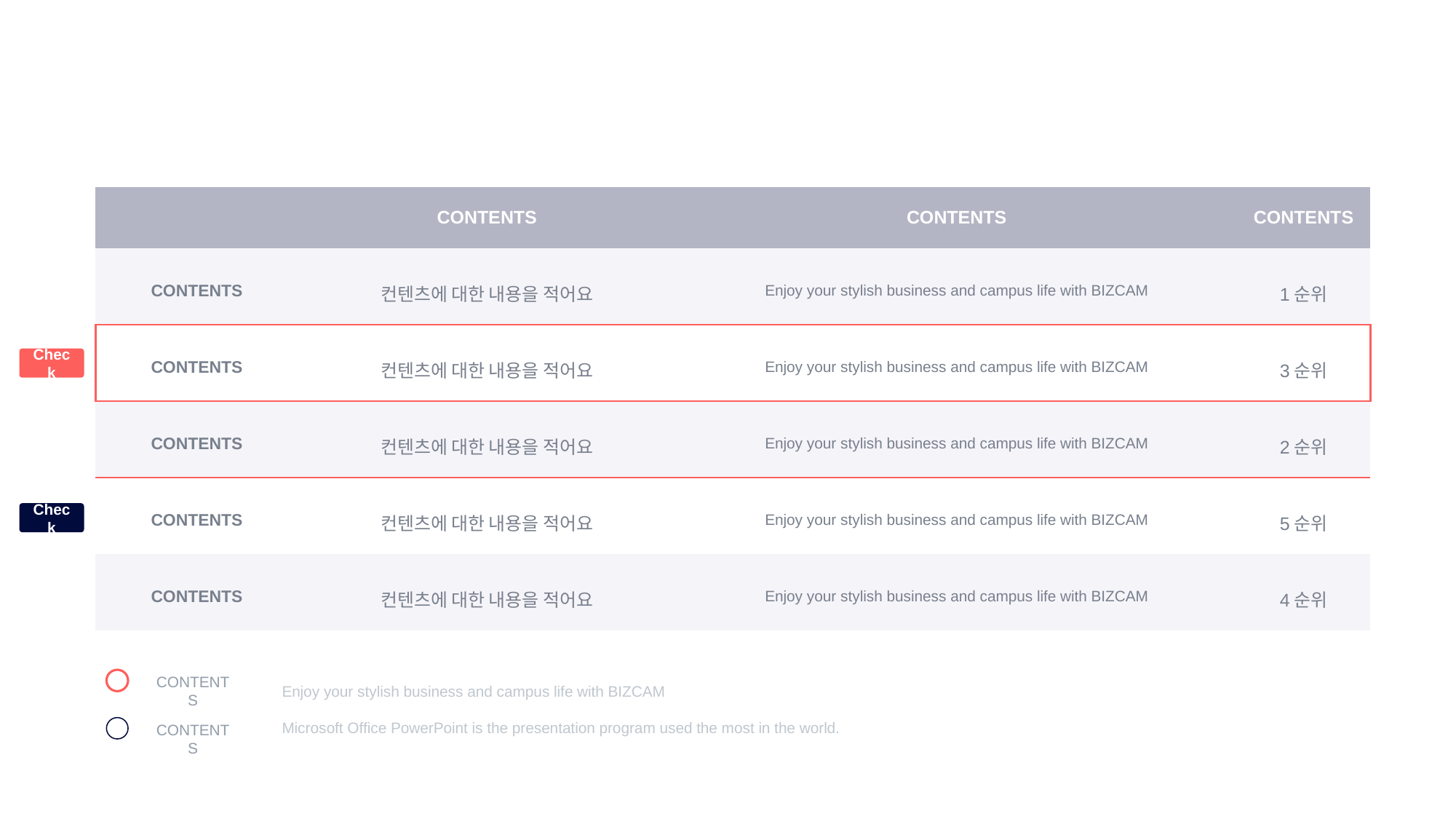

|  | CONTENTS | CONTENTS | CONTENTS |
| --- | --- | --- | --- |
| CONTENTS | 컨텐츠에 대한 내용을 적어요 | Enjoy your stylish business and campus life with BIZCAM | 1순위 |
| CONTENTS | 컨텐츠에 대한 내용을 적어요 | Enjoy your stylish business and campus life with BIZCAM | 3순위 |
| CONTENTS | 컨텐츠에 대한 내용을 적어요 | Enjoy your stylish business and campus life with BIZCAM | 2순위 |
| CONTENTS | 컨텐츠에 대한 내용을 적어요 | Enjoy your stylish business and campus life with BIZCAM | 5순위 |
| CONTENTS | 컨텐츠에 대한 내용을 적어요 | Enjoy your stylish business and campus life with BIZCAM | 4순위 |
Check
Check
Enjoy your stylish business and campus life with BIZCAM
Microsoft Office PowerPoint is the presentation program used the most in the world.
CONTENTS

CONTENTS